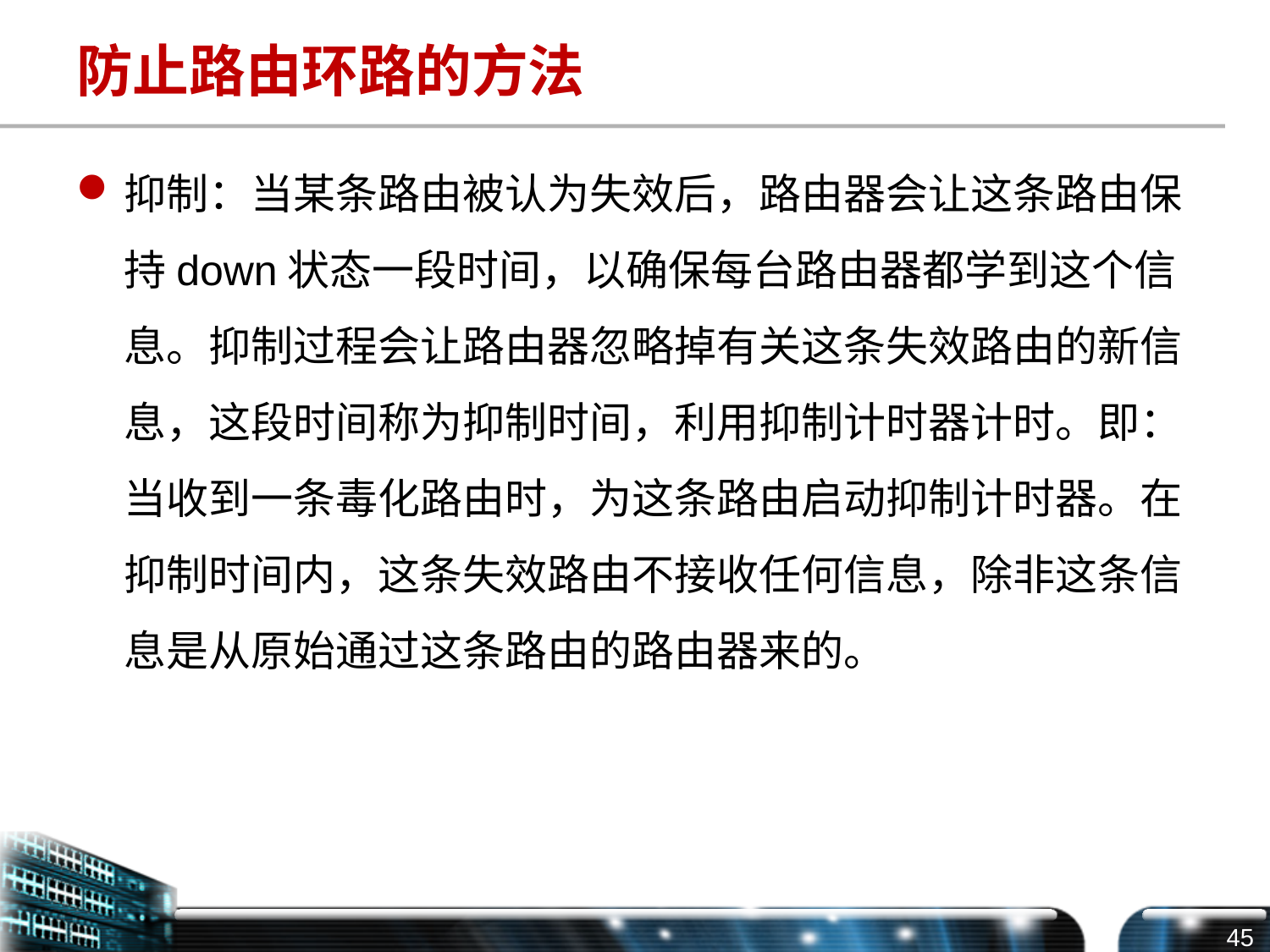

# 防止路由环路的方法
抑制：当某条路由被认为失效后，路由器会让这条路由保持down状态一段时间，以确保每台路由器都学到这个信息。抑制过程会让路由器忽略掉有关这条失效路由的新信息，这段时间称为抑制时间，利用抑制计时器计时。即：
当收到一条毒化路由时，为这条路由启动抑制计时器。在抑制时间内，这条失效路由不接收任何信息，除非这条信息是从原始通过这条路由的路由器来的。